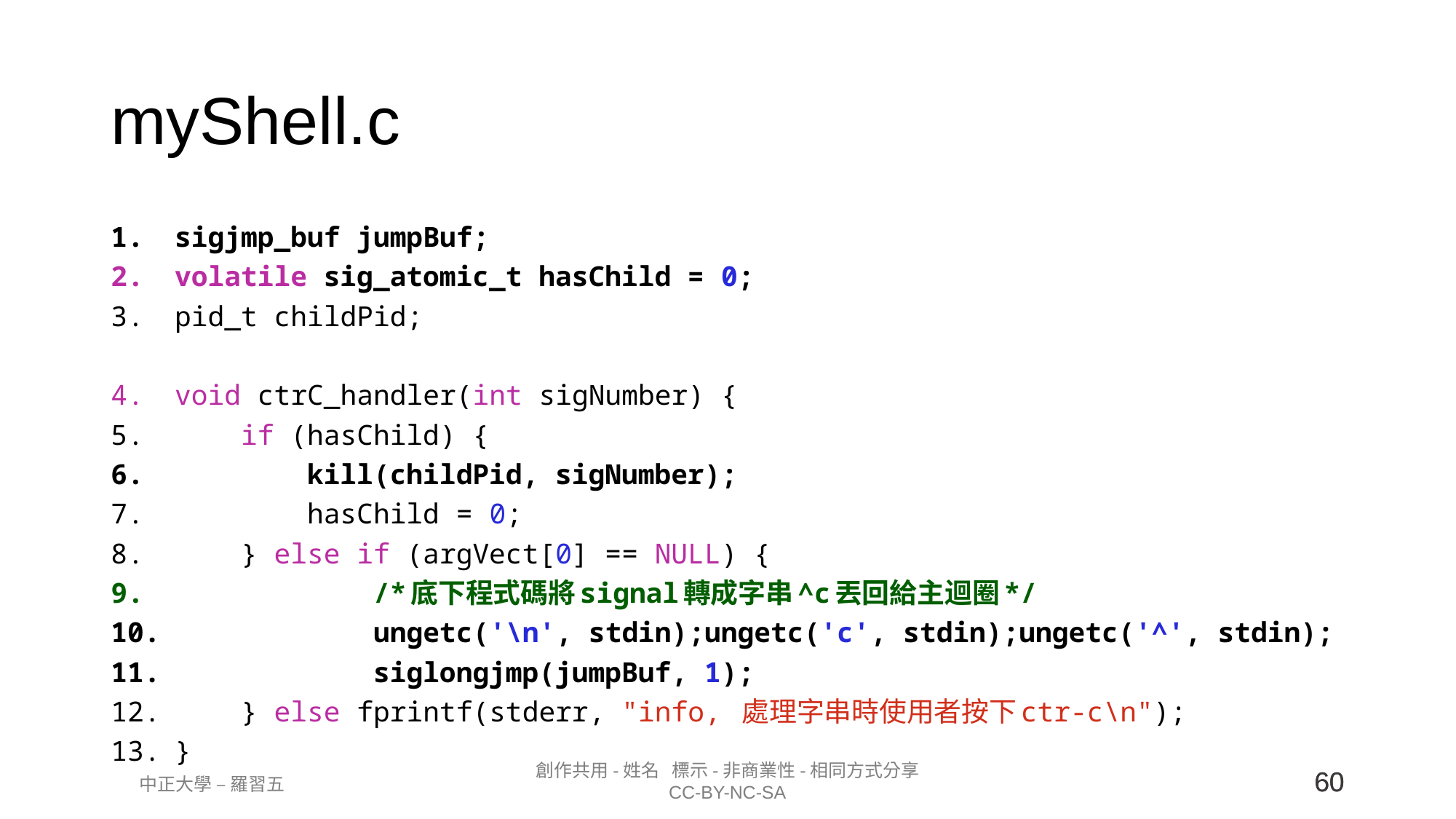

# myShell.c
sigjmp_buf jumpBuf;
volatile sig_atomic_t hasChild = 0;
pid_t childPid;

void ctrC_handler(int sigNumber) {
    if (hasChild) {
        kill(childPid, sigNumber);
        hasChild = 0;
    } else if (argVect[0] == NULL) {
            /*底下程式碼將signal轉成字串^c丟回給主迴圈*/
            ungetc('\n', stdin);ungetc('c', stdin);ungetc('^', stdin);
            siglongjmp(jumpBuf, 1);
    } else fprintf(stderr, "info, 處理字串時使用者按下ctr-c\n");
}